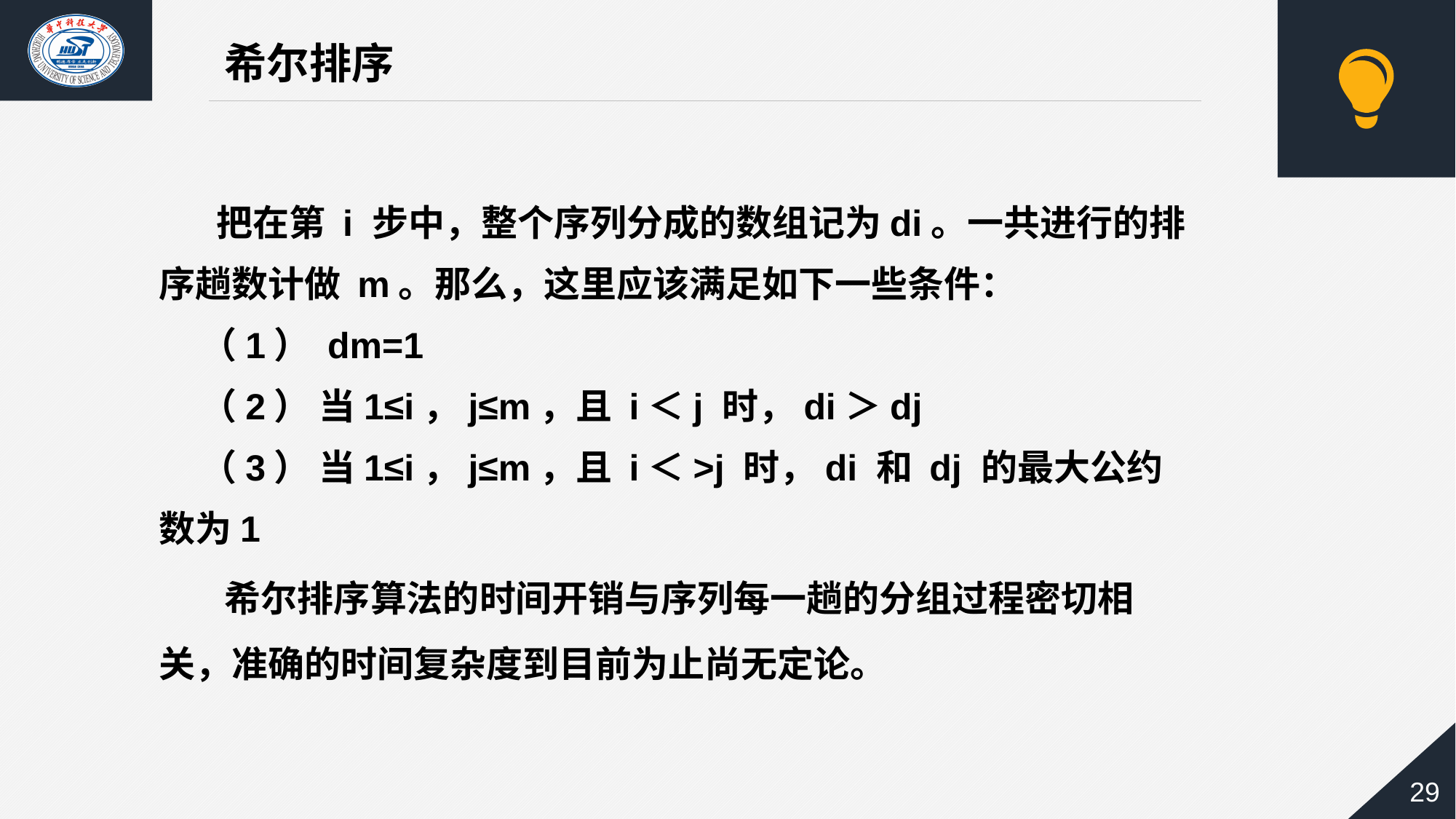

希尔排序

      把在第 i 步中，整个序列分成的数组记为di。一共进行的排序趟数计做 m。那么，这里应该满足如下一些条件：
    （1） dm=1
    （2） 当1≤i，j≤m，且 i＜j 时，di＞dj
    （3） 当1≤i，j≤m，且 i＜>j 时，di 和 dj 的最大公约数为1
       希尔排序算法的时间开销与序列每一趟的分组过程密切相关，准确的时间复杂度到目前为止尚无定论。